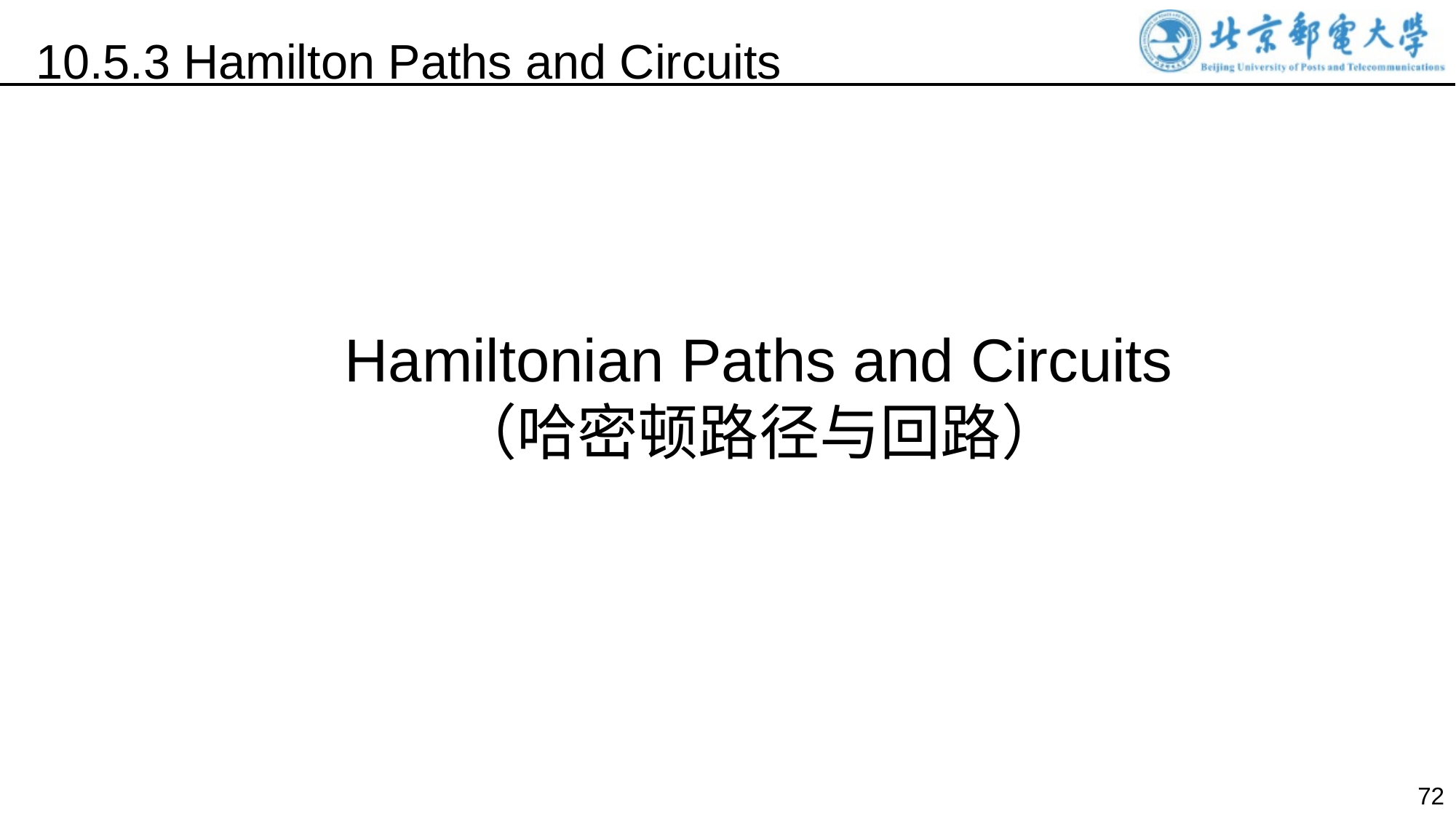

10.5.3 Hamilton Paths and Circuits
Hamiltonian Paths and Circuits
（哈密顿路径与回路）